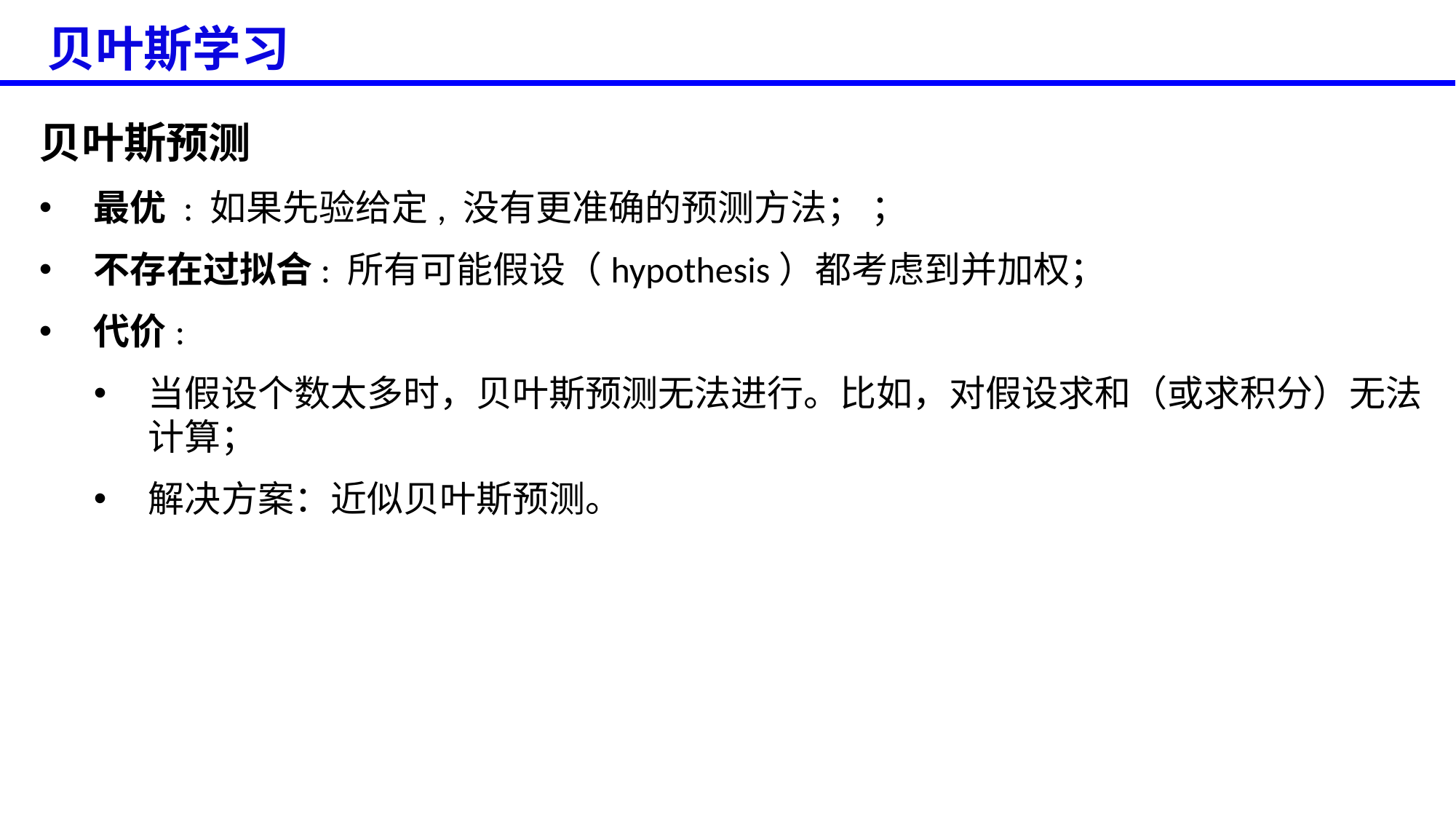

贝叶斯学习
贝叶斯预测
最优 : 如果先验给定, 没有更准确的预测方法； ；
不存在过拟合: 所有可能假设（hypothesis）都考虑到并加权；
代价:
当假设个数太多时，贝叶斯预测无法进行。比如，对假设求和（或求积分）无法计算；
解决方案：近似贝叶斯预测。